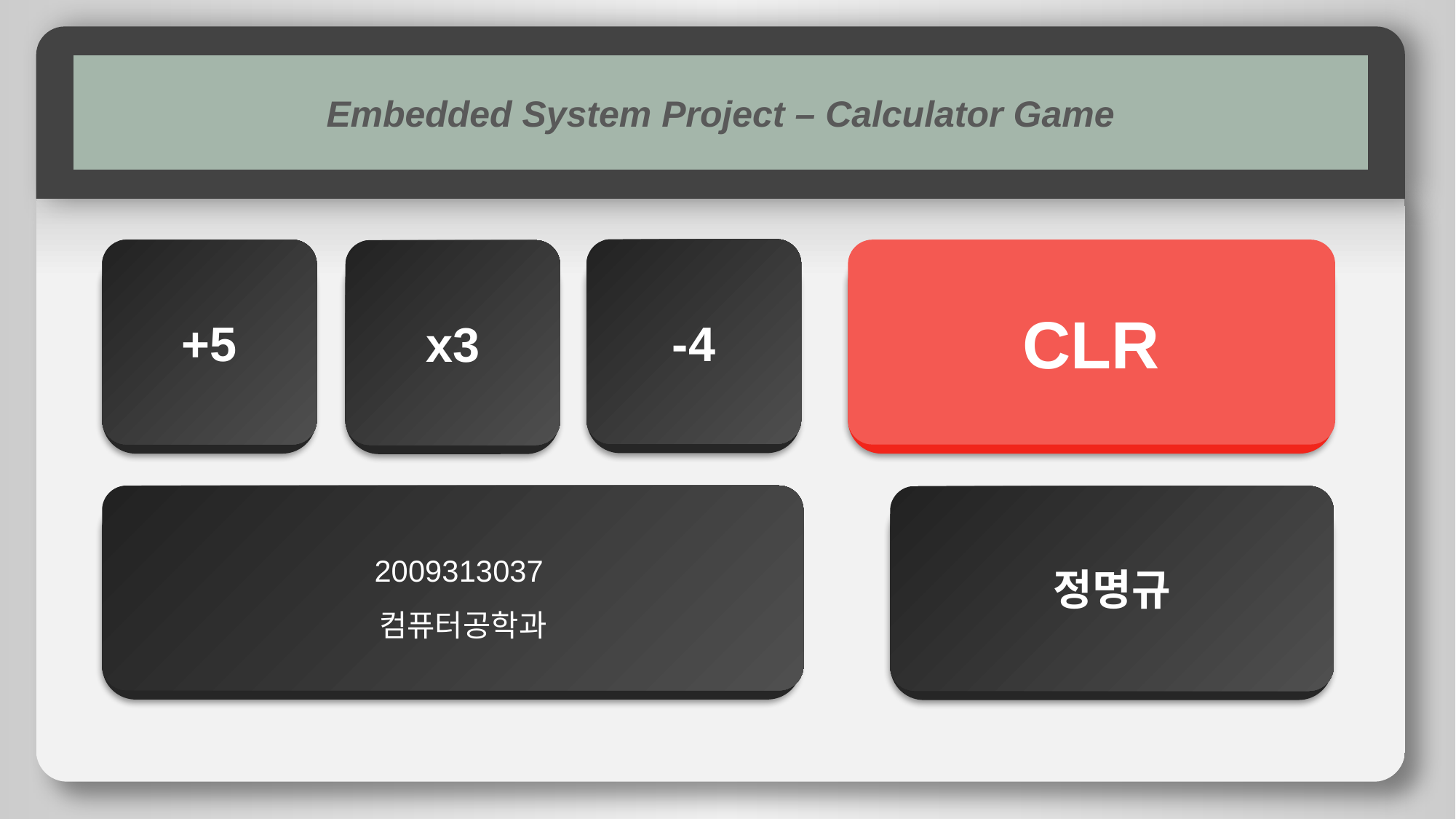

Embedded System Project – Calculator Game
POWER POINT PRESENTATION

-4

CLR

+5

x3

2009313037
컴퓨터공학과

정명규